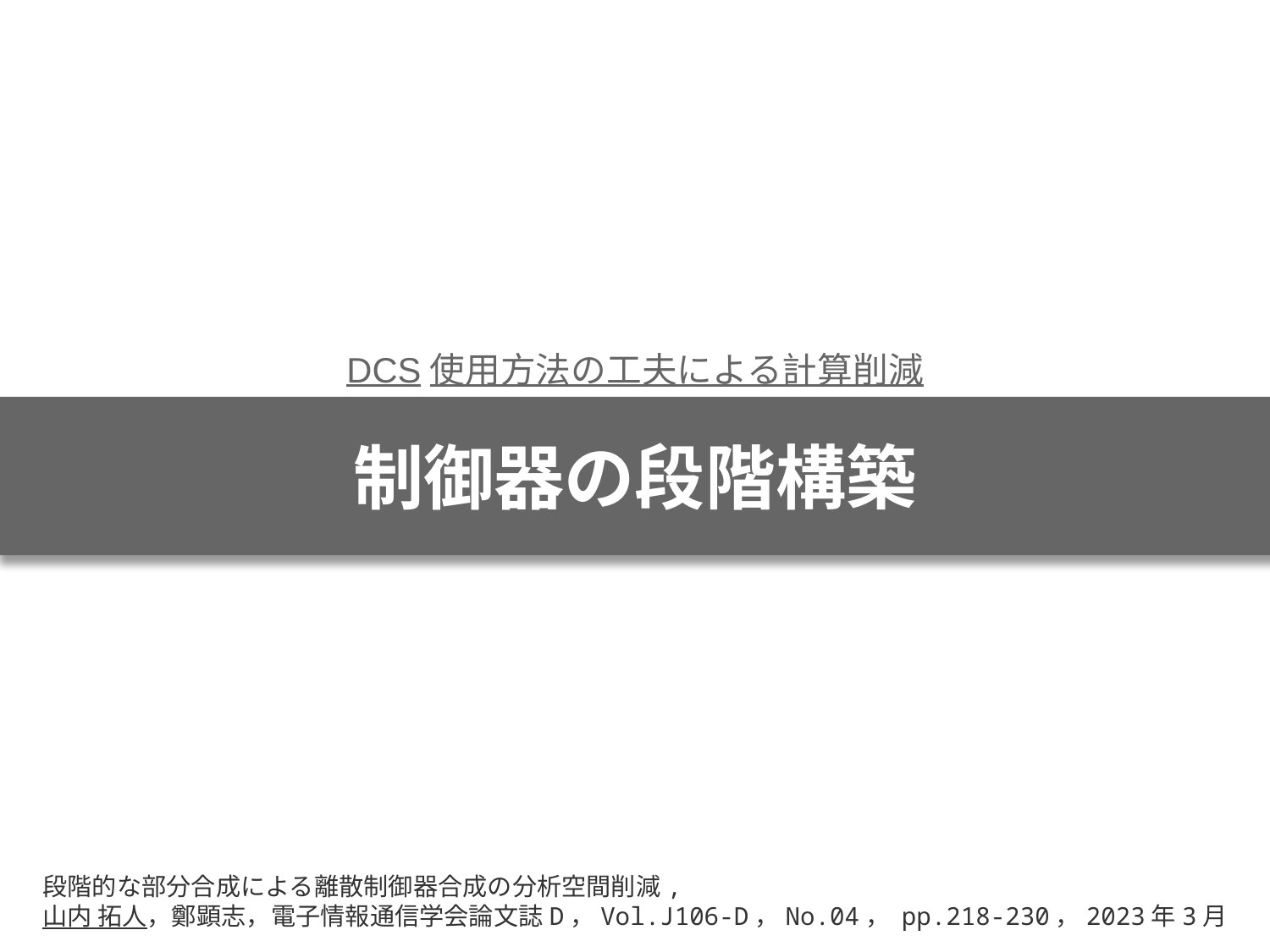

DCS使用方法の工夫による計算削減
# 制御器の段階構築
段階的な部分合成による離散制御器合成の分析空間削減,
山内 拓人，鄭顕志，電子情報通信学会論文誌D，Vol.J106-D，No.04， pp.218-230，2023年3月